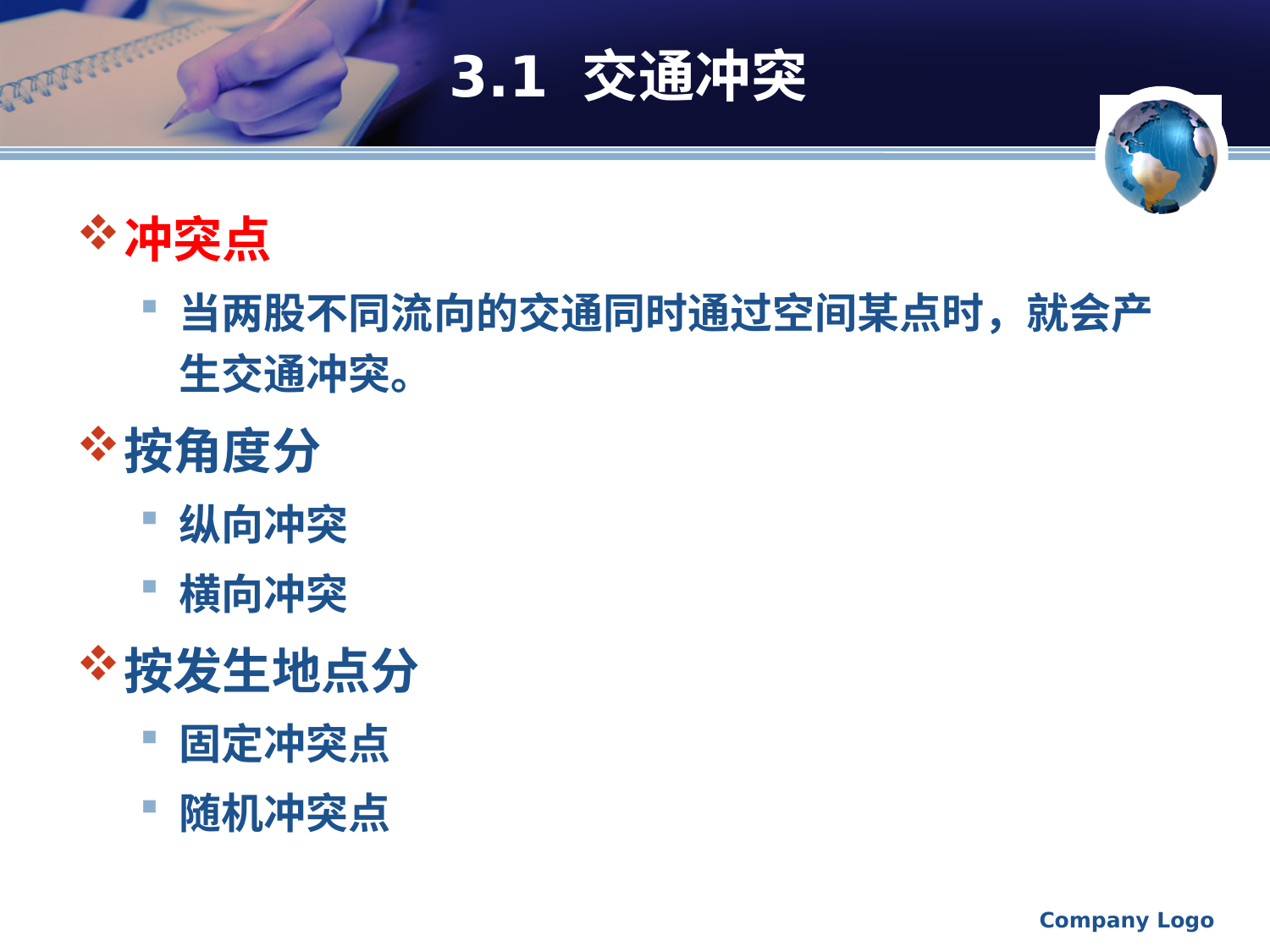

# 3.1 交通冲突
冲突点
当两股不同流向的交通同时通过空间某点时，就会产生交通冲突。
按角度分
纵向冲突
横向冲突
按发生地点分
固定冲突点
随机冲突点
Company Logo